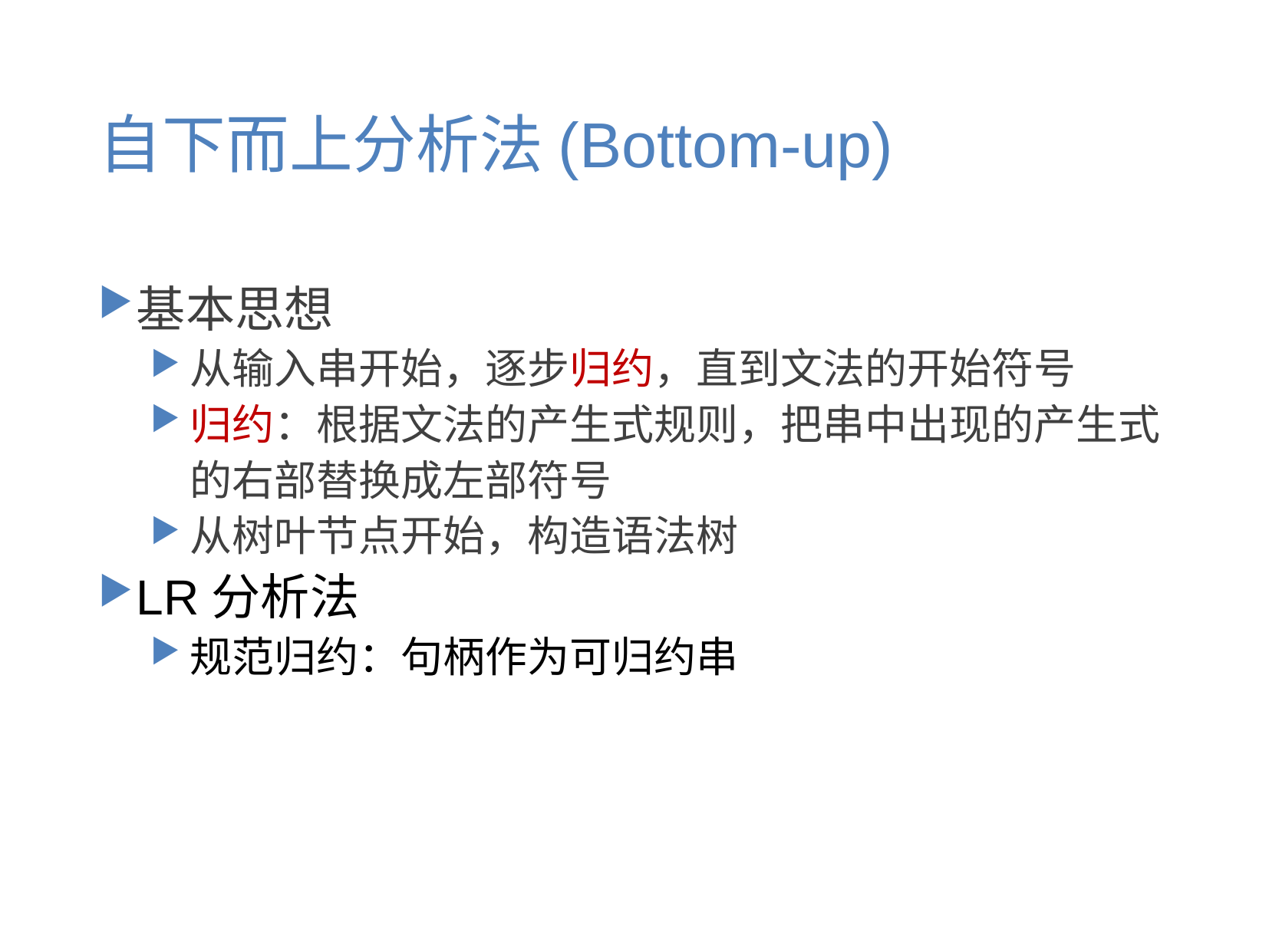

# 自下而上分析法(Bottom-up)
基本思想
从输入串开始，逐步归约，直到文法的开始符号
归约：根据文法的产生式规则，把串中出现的产生式的右部替换成左部符号
从树叶节点开始，构造语法树
LR分析法
规范归约：句柄作为可归约串